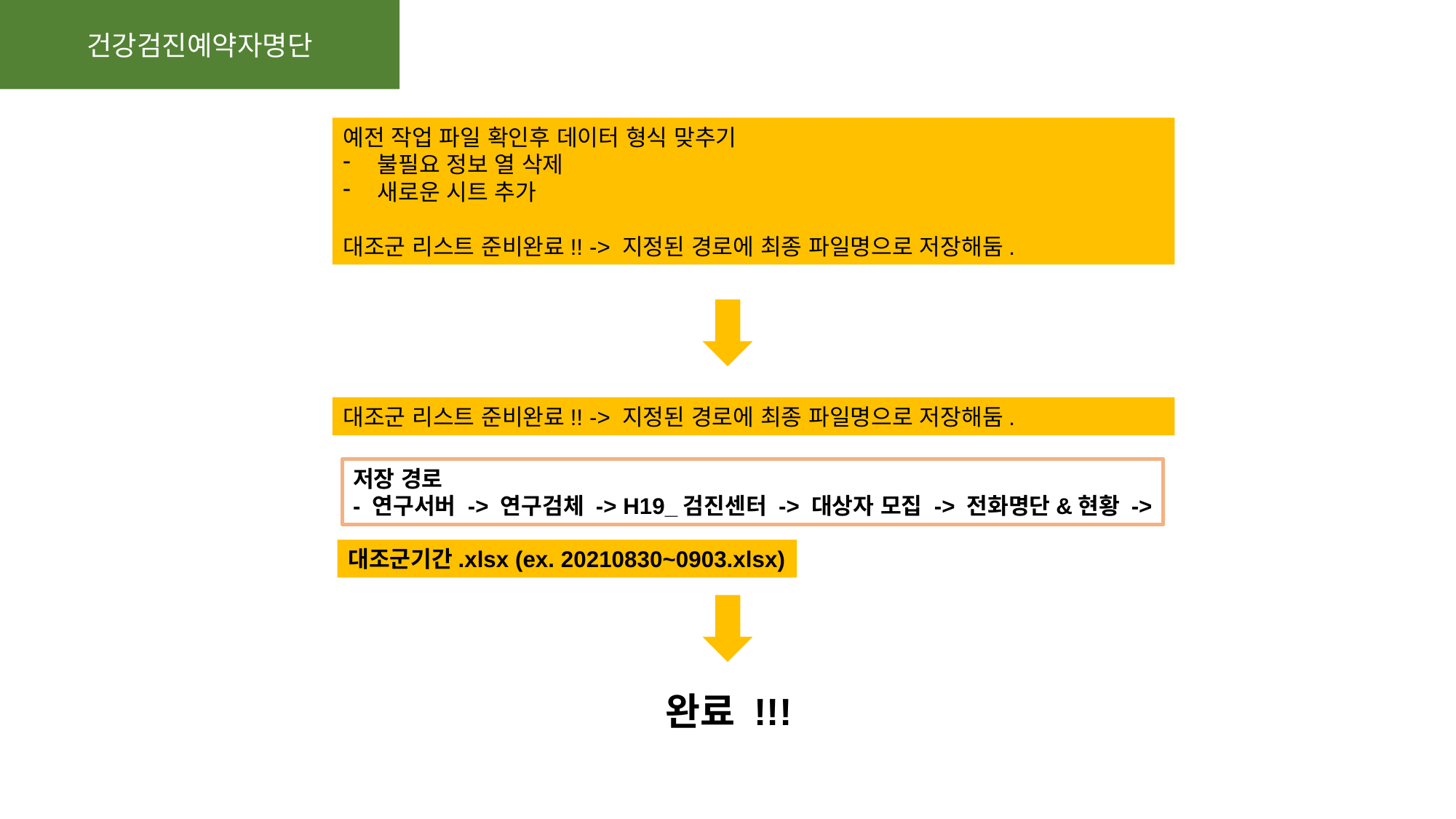

건강검진예약자명단
예전 작업 파일 확인후 데이터 형식 맞추기
불필요 정보 열 삭제
새로운 시트 추가

대조군 리스트 준비완료!! -> 지정된 경로에 최종 파일명으로 저장해둠.

대조군 리스트 준비완료!! -> 지정된 경로에 최종 파일명으로 저장해둠.
저장 경로
- 연구서버 -> 연구검체 -> H19_검진센터 -> 대상자 모집 -> 전화명단&현황 ->
대조군기간.xlsx (ex. 20210830~0903.xlsx)

완료 !!!